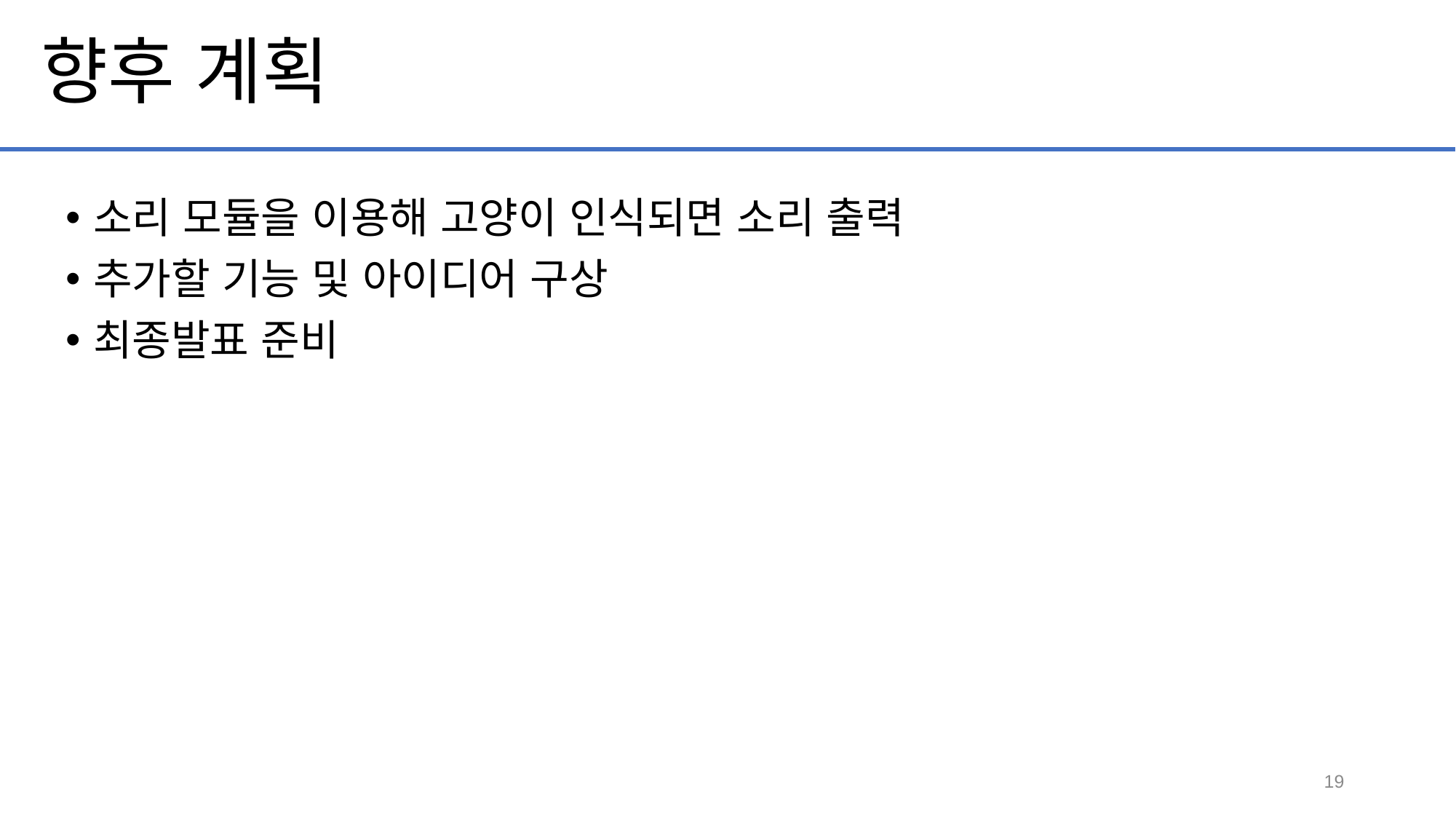

향후 계획
소리 모듈을 이용해 고양이 인식되면 소리 출력
추가할 기능 및 아이디어 구상
최종발표 준비
19